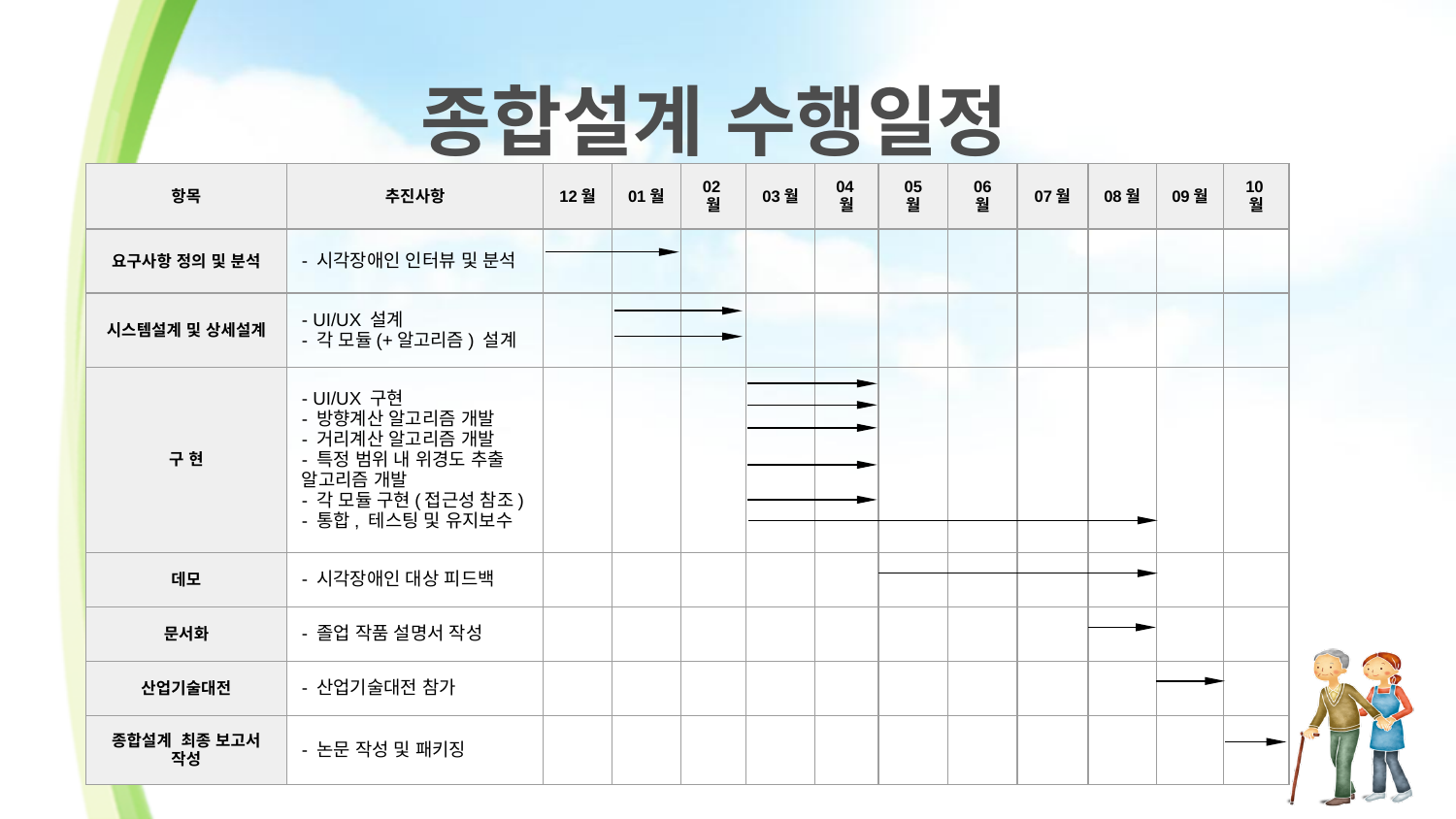

# 종합설계 수행일정
| 항목 | 추진사항 | 12월 | 01월 | 02월 | 03월 | 04월 | 05 월 | 06 월 | 07월 | 08월 | 09월 | 10월 |
| --- | --- | --- | --- | --- | --- | --- | --- | --- | --- | --- | --- | --- |
| 요구사항 정의 및 분석 | - 시각장애인 인터뷰 및 분석 |  |  |  |  |  |  |  |  |  |  |  |
| 시스템설계 및 상세설계 | - UI/UX 설계 - 각 모듈(+알고리즘) 설계 |  |  |  |  |  |  |  |  |  |  |  |
| 구 현 | - UI/UX 구현 - 방향계산 알고리즘 개발 - 거리계산 알고리즘 개발 - 특정 범위 내 위경도 추출 알고리즘 개발 - 각 모듈 구현(접근성 참조) - 통합, 테스팅 및 유지보수 |  |  |  |  |  |  |  |  |  |  |  |
| 데모 | - 시각장애인 대상 피드백 |  |  |  |  |  |  |  |  |  |  |  |
| 문서화 | - 졸업 작품 설명서 작성 |  |  |  |  |  |  |  |  |  |  |  |
| 산업기술대전 | - 산업기술대전 참가 |  |  |  |  |  |  |  |  |  |  |  |
| 종합설계 최종 보고서 작성 | - 논문 작성 및 패키징 |  |  |  |  |  |  |  |  |  |  |  |